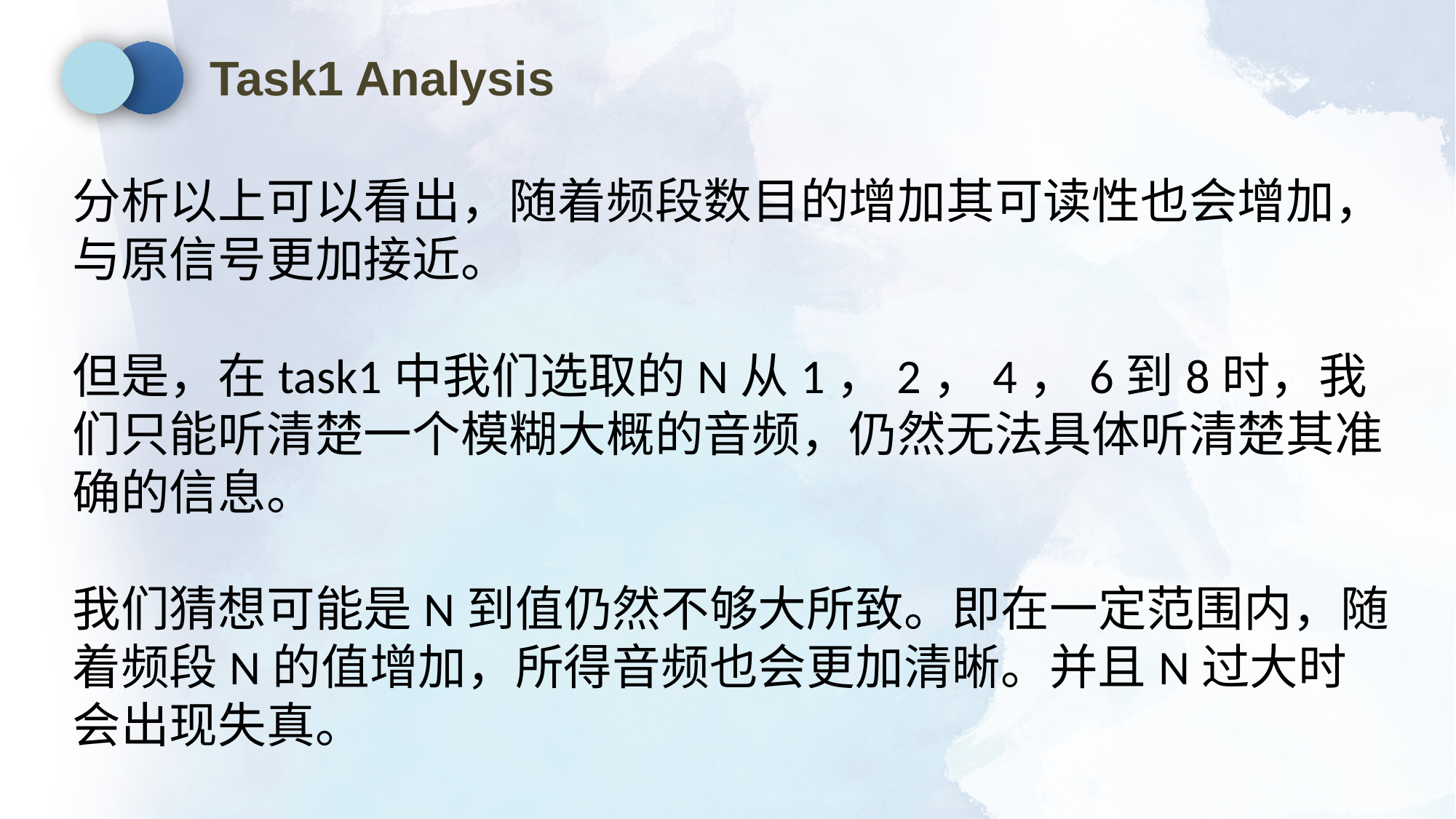

Task1 Analysis
分析以上可以看出，随着频段数目的增加其可读性也会增加，与原信号更加接近。

但是，在task1中我们选取的N从1，2，4，6到8时，我们只能听清楚一个模糊大概的音频，仍然无法具体听清楚其准确的信息。

我们猜想可能是N到值仍然不够大所致。即在一定范围内，随着频段N的值增加，所得音频也会更加清晰。并且N过大时会出现失真。